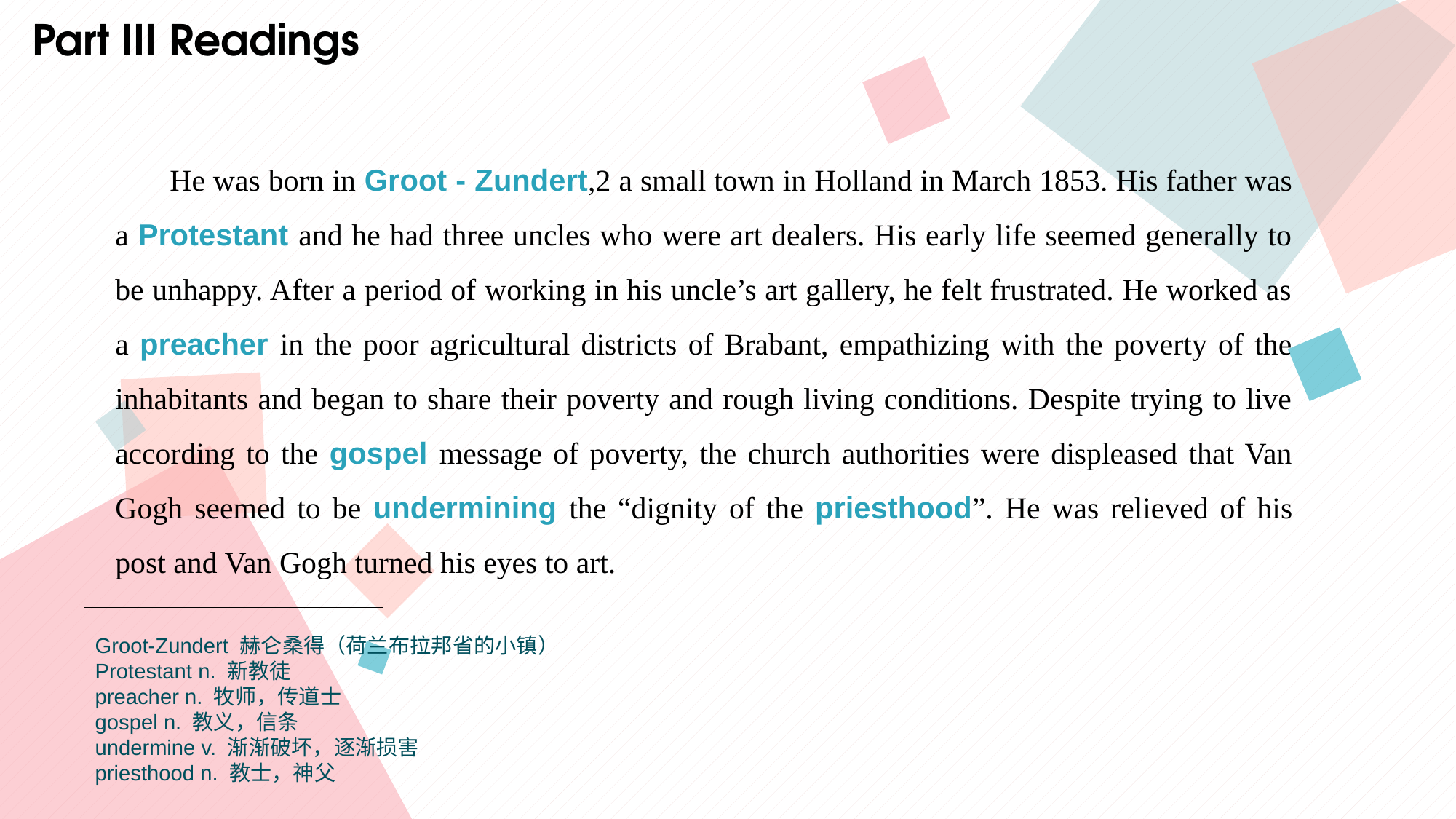

Part III Readings
He was born in Groot - Zundert,2 a small town in Holland in March 1853. His father was a Protestant and he had three uncles who were art dealers. His early life seemed generally to be unhappy. After a period of working in his uncle’s art gallery, he felt frustrated. He worked as a preacher in the poor agricultural districts of Brabant, empathizing with the poverty of the inhabitants and began to share their poverty and rough living conditions. Despite trying to live according to the gospel message of poverty, the church authorities were displeased that Van Gogh seemed to be undermining the “dignity of the priesthood”. He was relieved of his post and Van Gogh turned his eyes to art.
Groot-Zundert 赫仑桑得（荷兰布拉邦省的小镇）
Protestant n. 新教徒
preacher n. 牧师，传道士
gospel n. 教义，信条
undermine v. 渐渐破坏，逐渐损害
priesthood n. 教士，神父